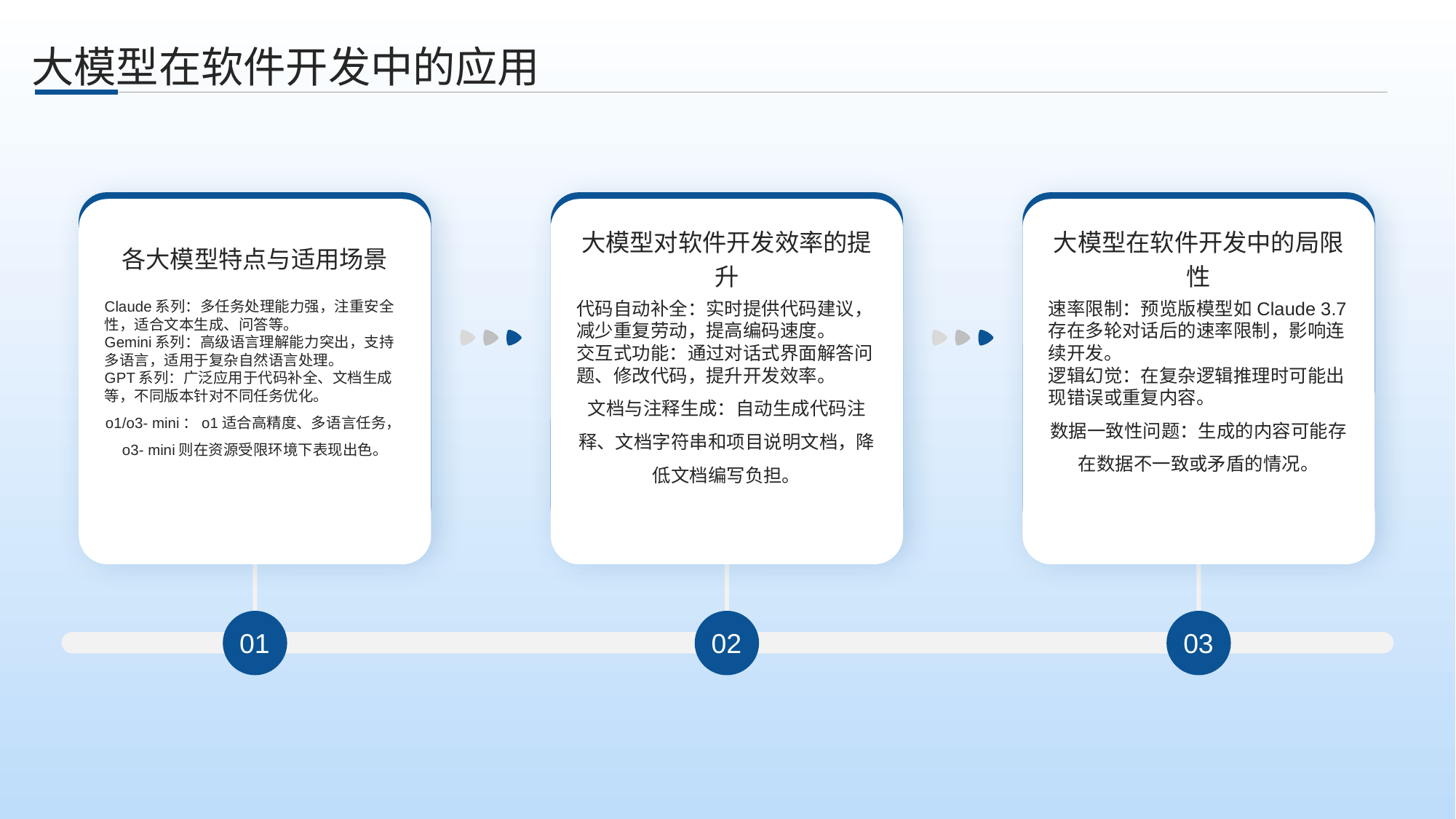

、
大模型在软件开发中的应用

各大模型特点与适用场景
大模型对软件开发效率的提升
大模型在软件开发中的局限性
Claude系列：多任务处理能力强，注重安全性，适合文本生成、问答等。
Gemini系列：高级语言理解能力突出，支持多语言，适用于复杂自然语言处理。
GPT系列：广泛应用于代码补全、文档生成等，不同版本针对不同任务优化。
o1/o3- mini：o1适合高精度、多语言任务，o3- mini则在资源受限环境下表现出色。
代码自动补全：实时提供代码建议，减少重复劳动，提高编码速度。
交互式功能：通过对话式界面解答问题、修改代码，提升开发效率。
文档与注释生成：自动生成代码注释、文档字符串和项目说明文档，降低文档编写负担。
速率限制：预览版模型如Claude 3.7存在多轮对话后的速率限制，影响连续开发。
逻辑幻觉：在复杂逻辑推理时可能出现错误或重复内容。
数据一致性问题：生成的内容可能存在数据不一致或矛盾的情况。

01
02
03